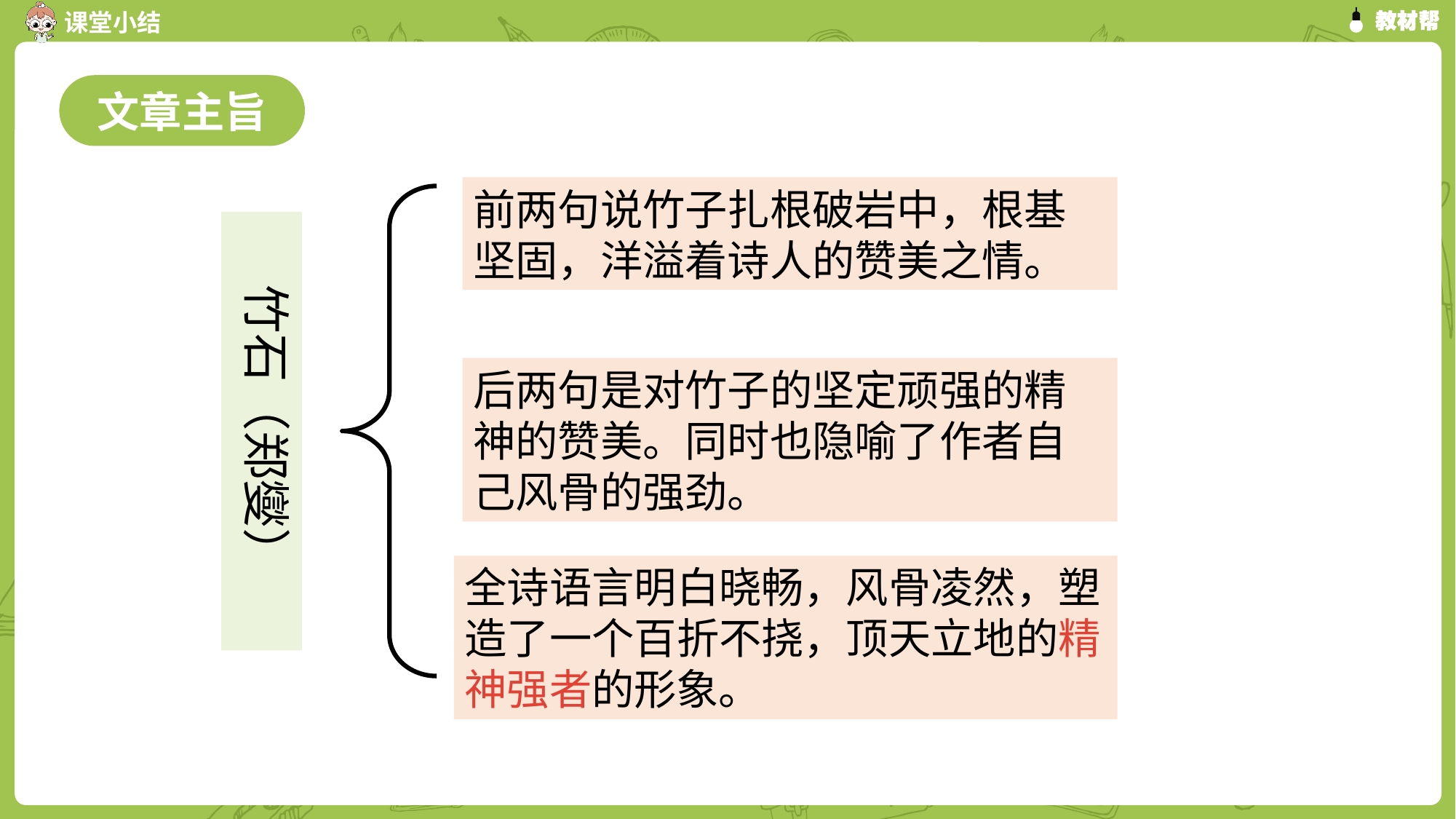

文章主旨
前两句说竹子扎根破岩中，根基坚固，洋溢着诗人的赞美之情。

竹石（郑燮）
后两句是对竹子的坚定顽强的精神的赞美。同时也隐喻了作者自己风骨的强劲。
全诗语言明白晓畅，风骨凌然，塑造了一个百折不挠，顶天立地的精神强者的形象。